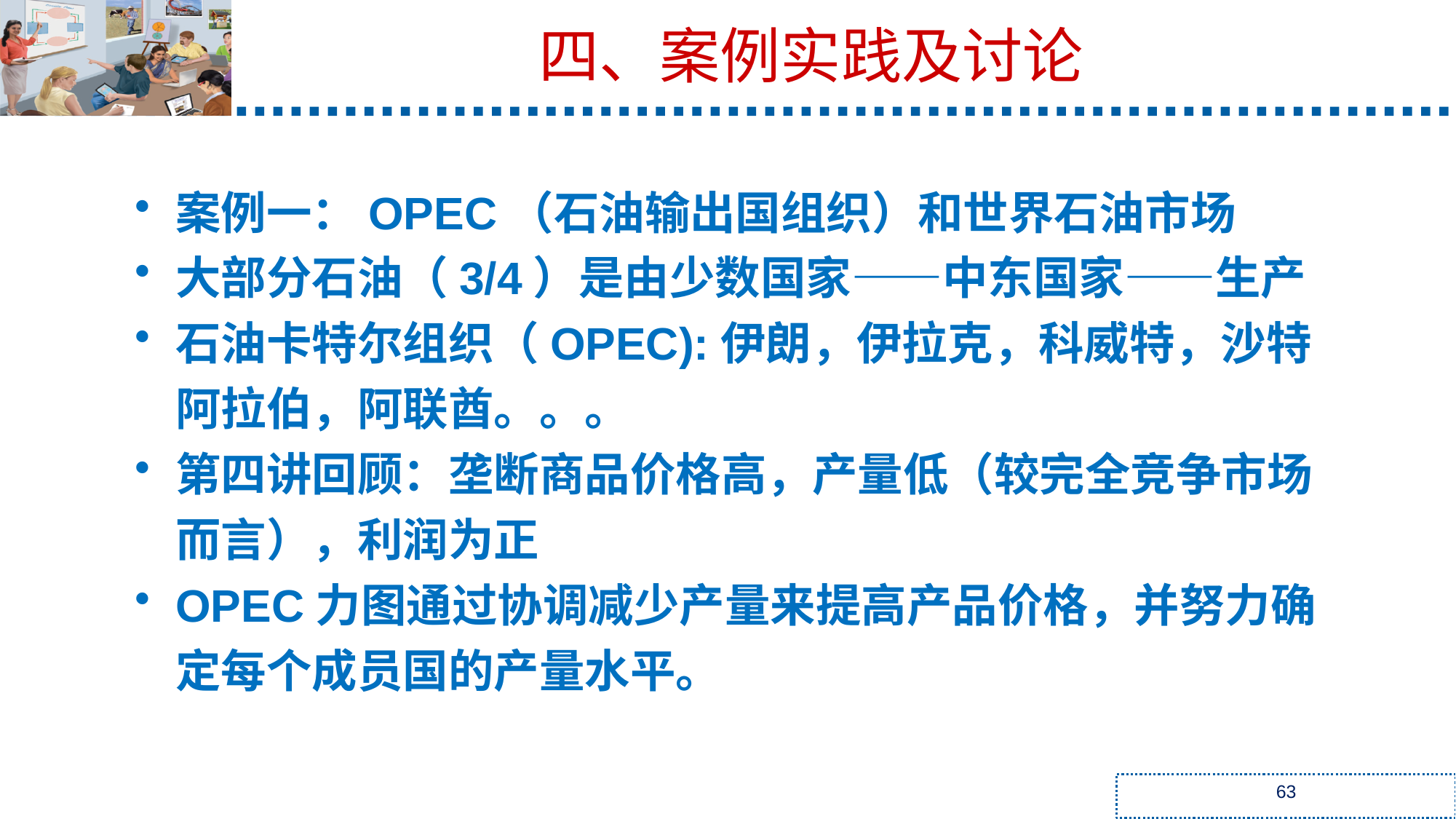

四、案例实践及讨论

案例一：OPEC（石油输出国组织）和世界石油市场
大部分石油（3/4）是由少数国家——中东国家——生产
石油卡特尔组织（OPEC):伊朗，伊拉克，科威特，沙特阿拉伯，阿联酋。。。
第四讲回顾：垄断商品价格高，产量低（较完全竞争市场而言），利润为正
OPEC力图通过协调减少产量来提高产品价格，并努力确定每个成员国的产量水平。

63